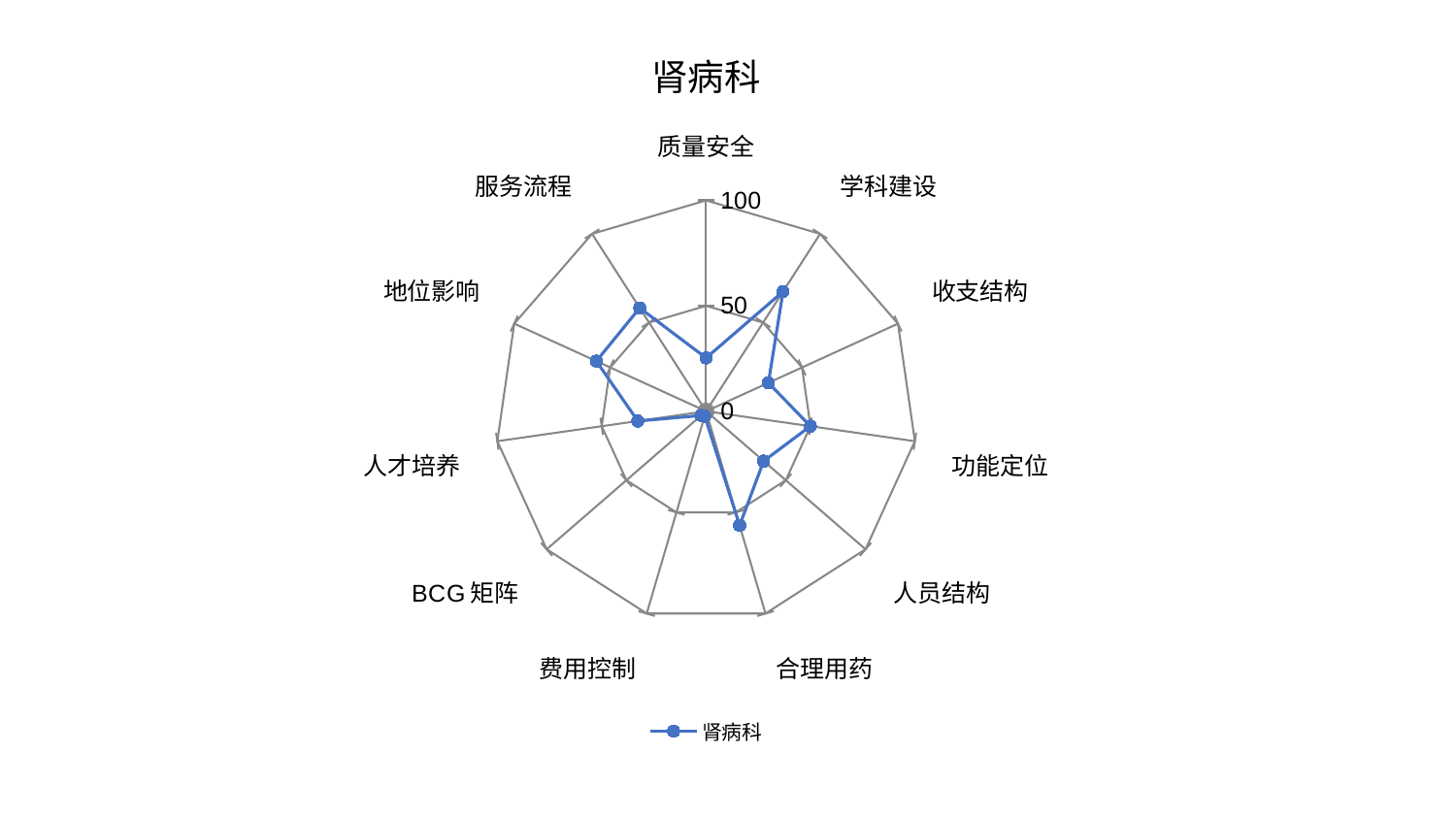

### Chart: 肾病科

| Category | 肾病科 |
|---|---|
| 质量安全 | 25.291361429931726 |
| 学科建设 | 67.4624443758696 |
| 收支结构 | 32.49392365982456 |
| 功能定位 | 49.91162975060748 |
| 人员结构 | 36.12203098529335 |
| 合理用药 | 56.429681174435686 |
| 费用控制 | 2.385253664298287 |
| BCG矩阵 | 3.105386661152835 |
| 人才培养 | 32.72170110915058 |
| 地位影响 | 57.21684453342094 |
| 服务流程 | 58.2153025753298 |
147